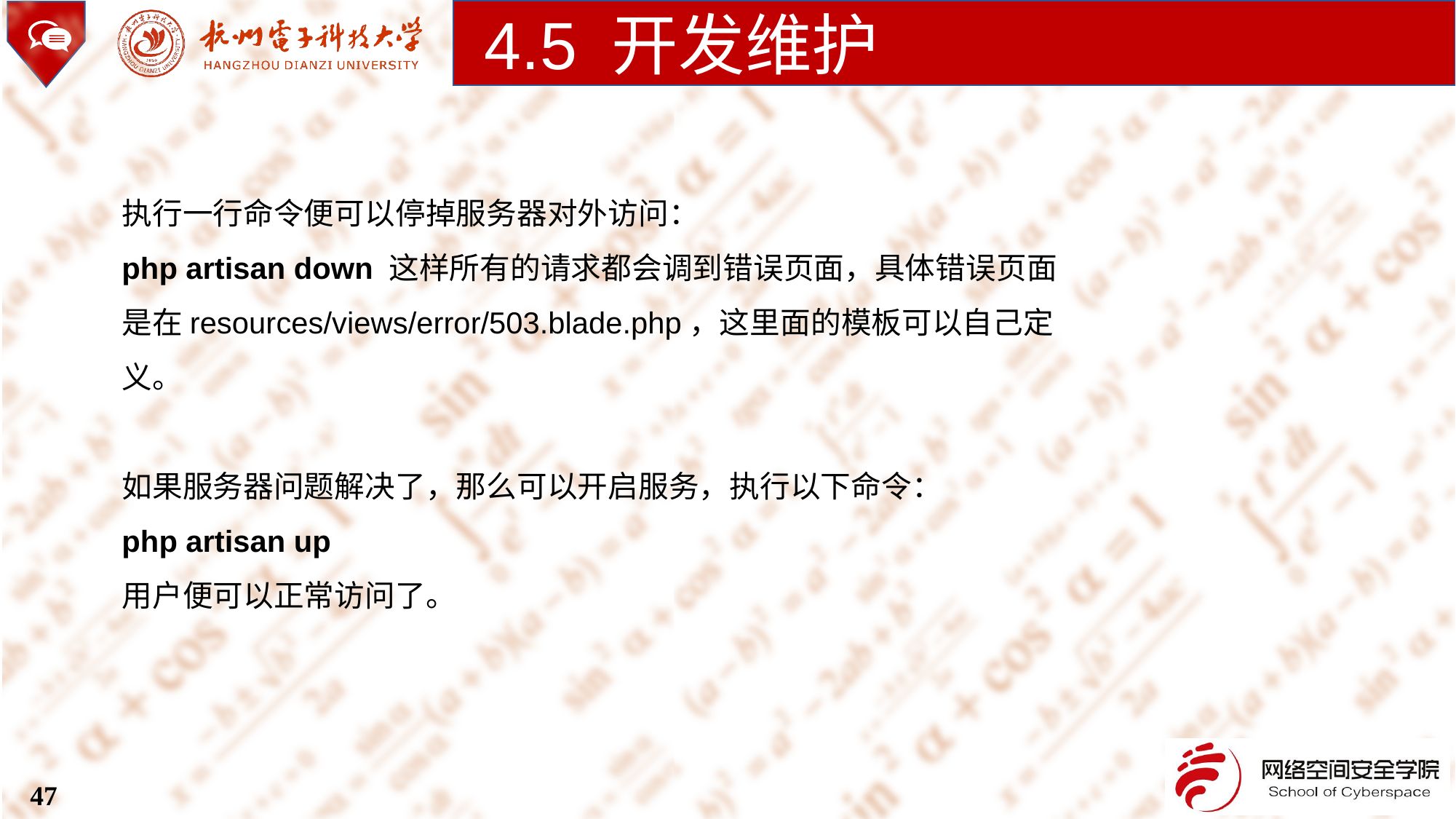

4.5 开发维护
执行一行命令便可以停掉服务器对外访问：
php artisan down 这样所有的请求都会调到错误页面，具体错误页面是在resources/views/error/503.blade.php，这里面的模板可以自己定义。

如果服务器问题解决了，那么可以开启服务，执行以下命令：
php artisan up
用户便可以正常访问了。

47